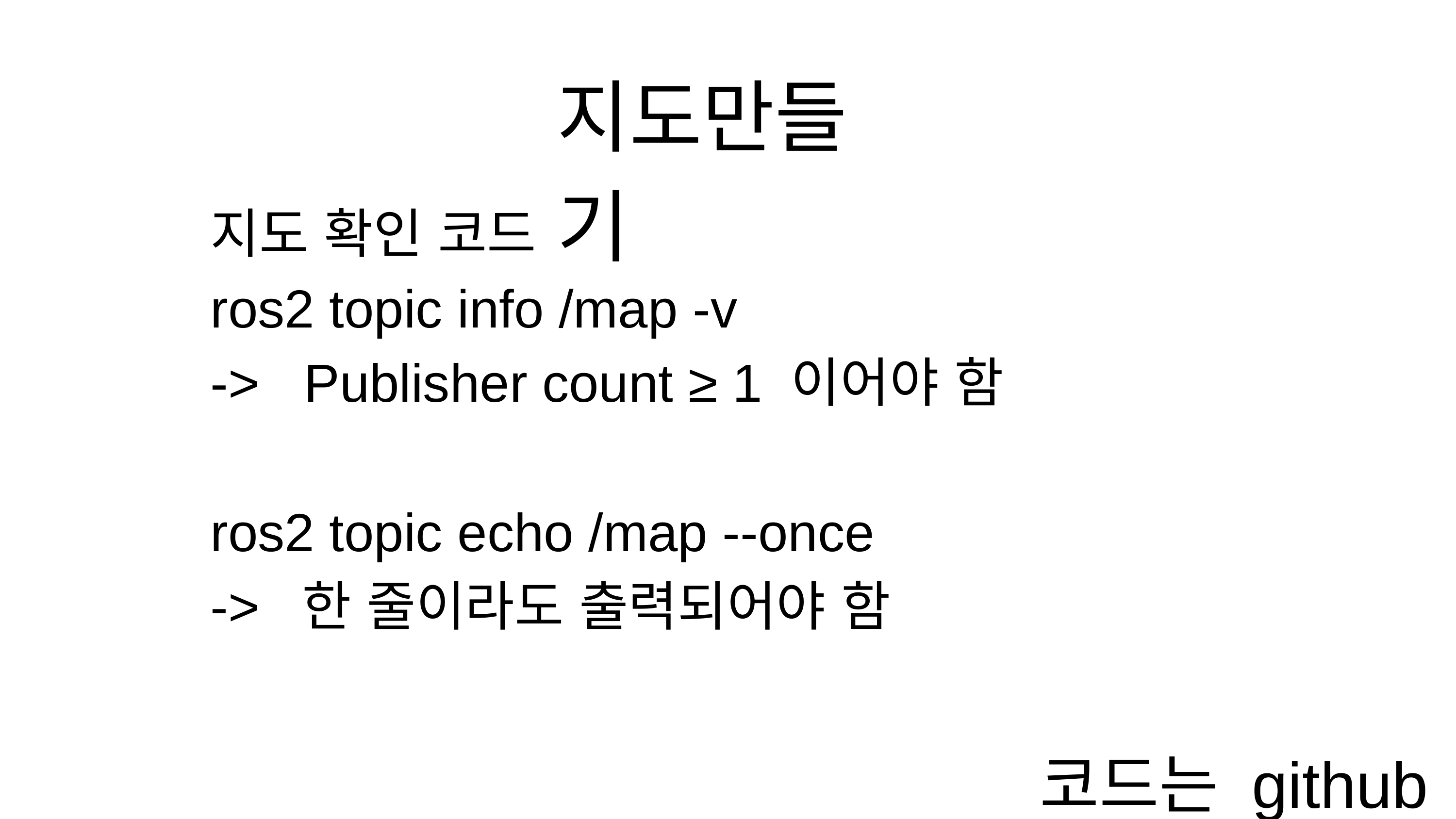

지도만들기
지도 확인 코드
ros2 topic info /map -v
->   Publisher count ≥ 1 이어야 함

ros2 topic echo /map --once
->  한 줄이라도 출력되어야 함
코드는 github에